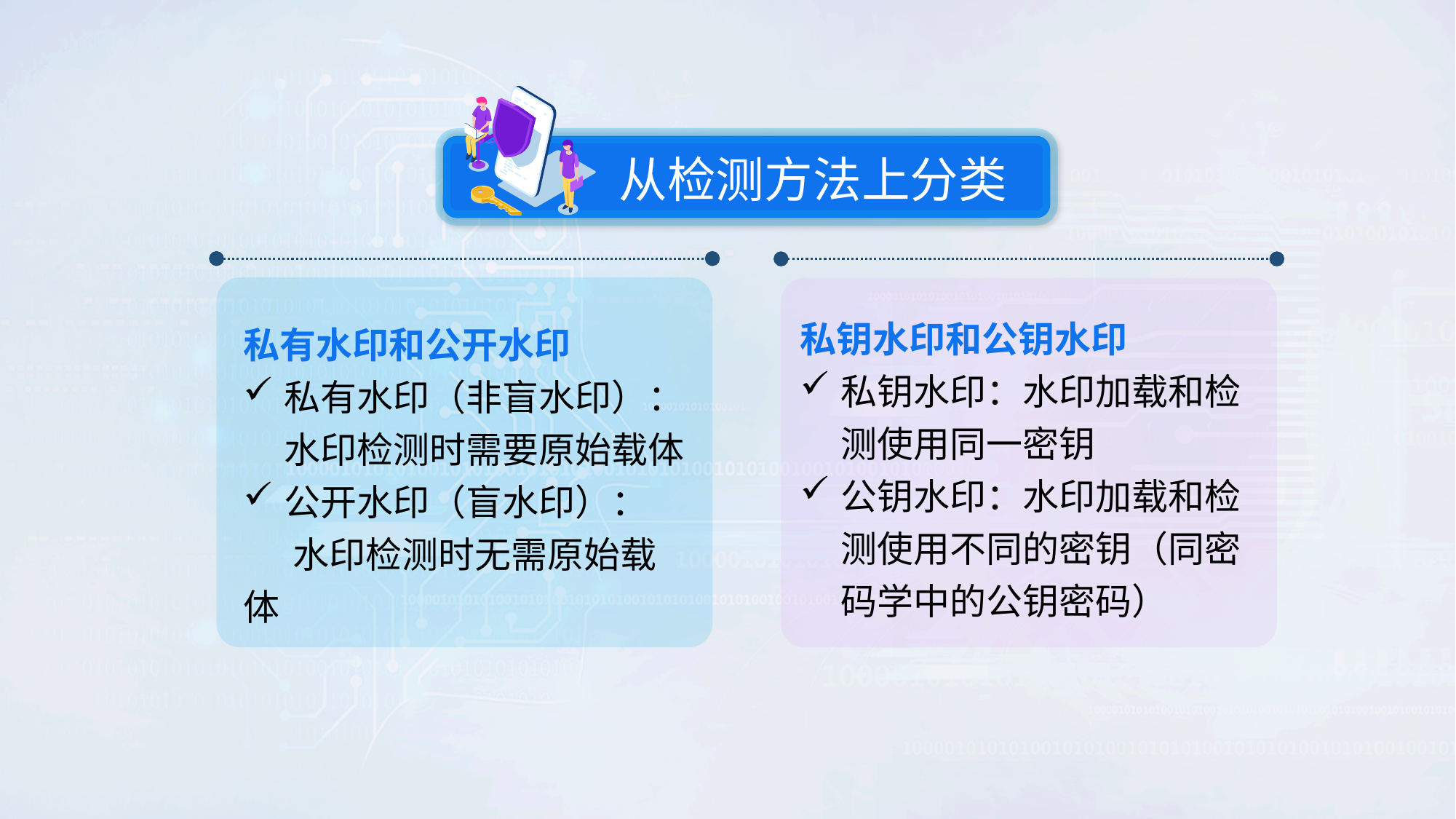

从检测方法上分类

私钥水印和公钥水印
私钥水印：水印加载和检测使用同一密钥
公钥水印：水印加载和检测使用不同的密钥（同密码学中的公钥密码）
私有水印和公开水印
私有水印（非盲水印）：水印检测时需要原始载体
公开水印（盲水印）：
     水印检测时无需原始载体